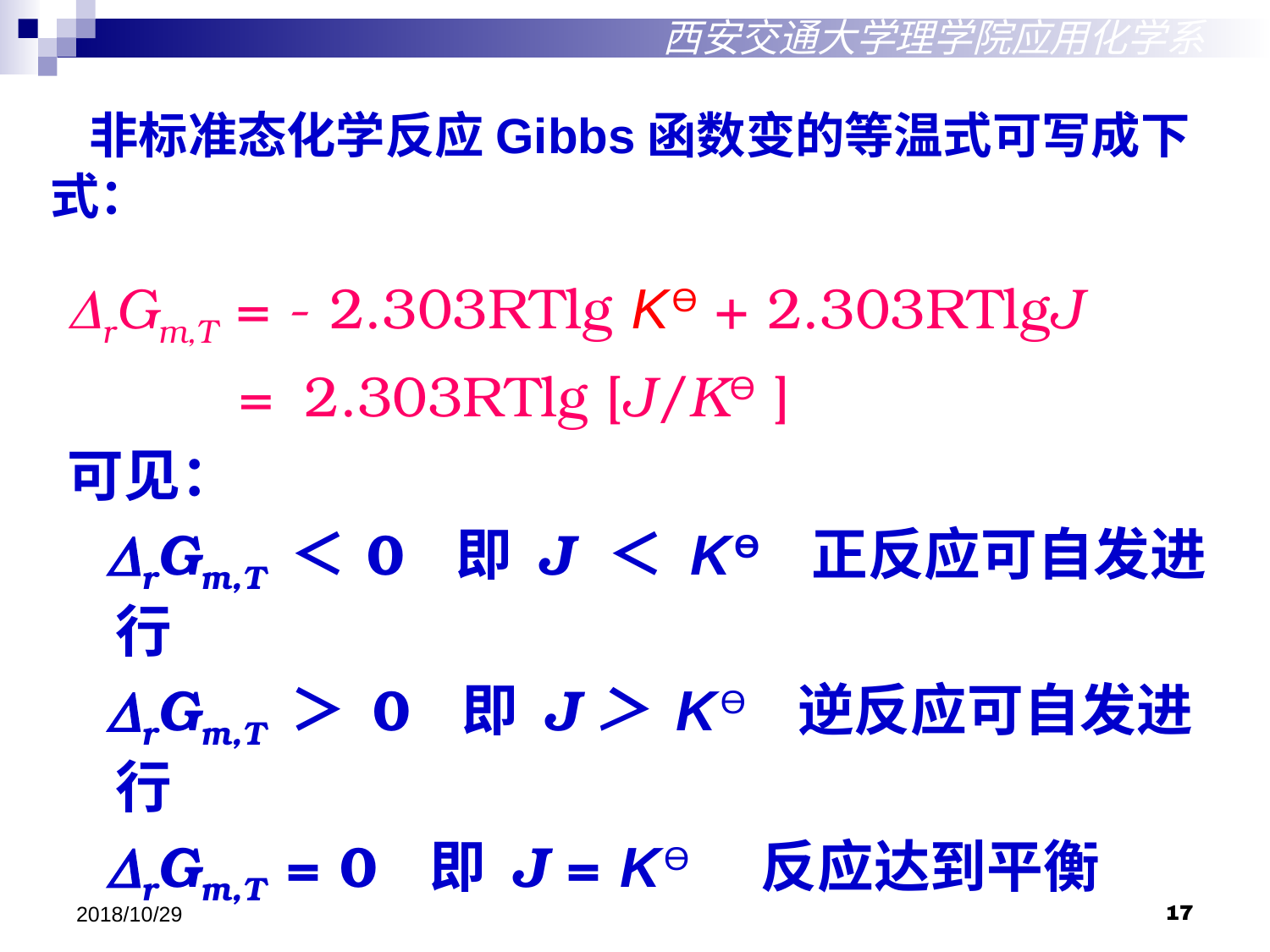

西安交通大学理学院应用化学系
  非标准态化学反应Gibbs函数变的等温式可写成下式：
ΔrGm,T  = - 2.303RTlg KӨ + 2.303RTlgJ
          =  2.303RTlg [J/KӨ ]
可见：
  ΔrGm,T ＜ 0  即 J ＜ KӨ  正反应可自发进行
  ΔrGm,T ＞ 0  即 J＞ KӨ  逆反应可自发进行
  ΔrGm,T  = 0  即 J = KӨ   反应达到平衡
2018/10/29
17